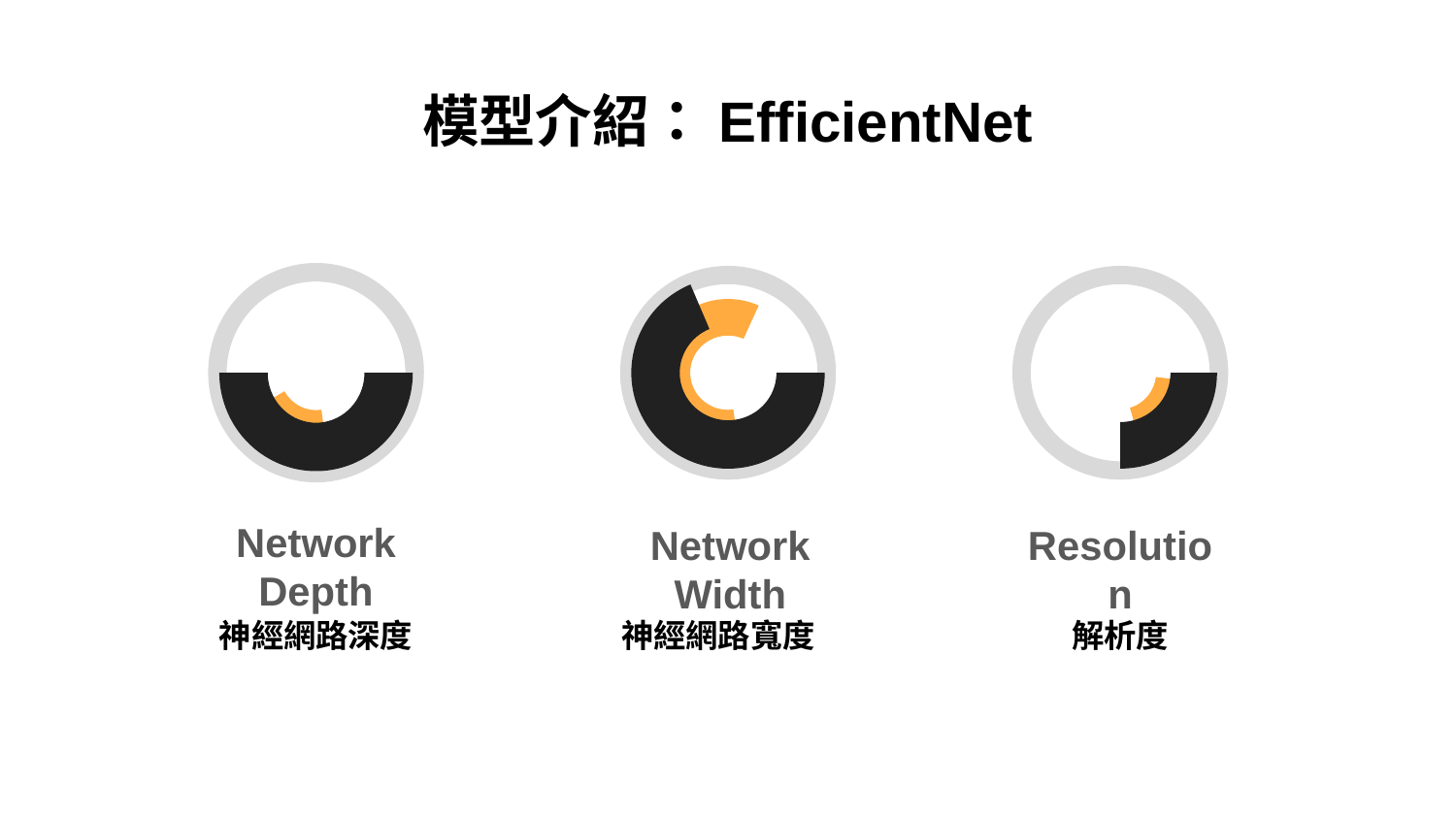

# 模型介紹：EfficientNet

Network Depth
Network Width
Resolution
神經網路寬度
解析度
神經網路深度